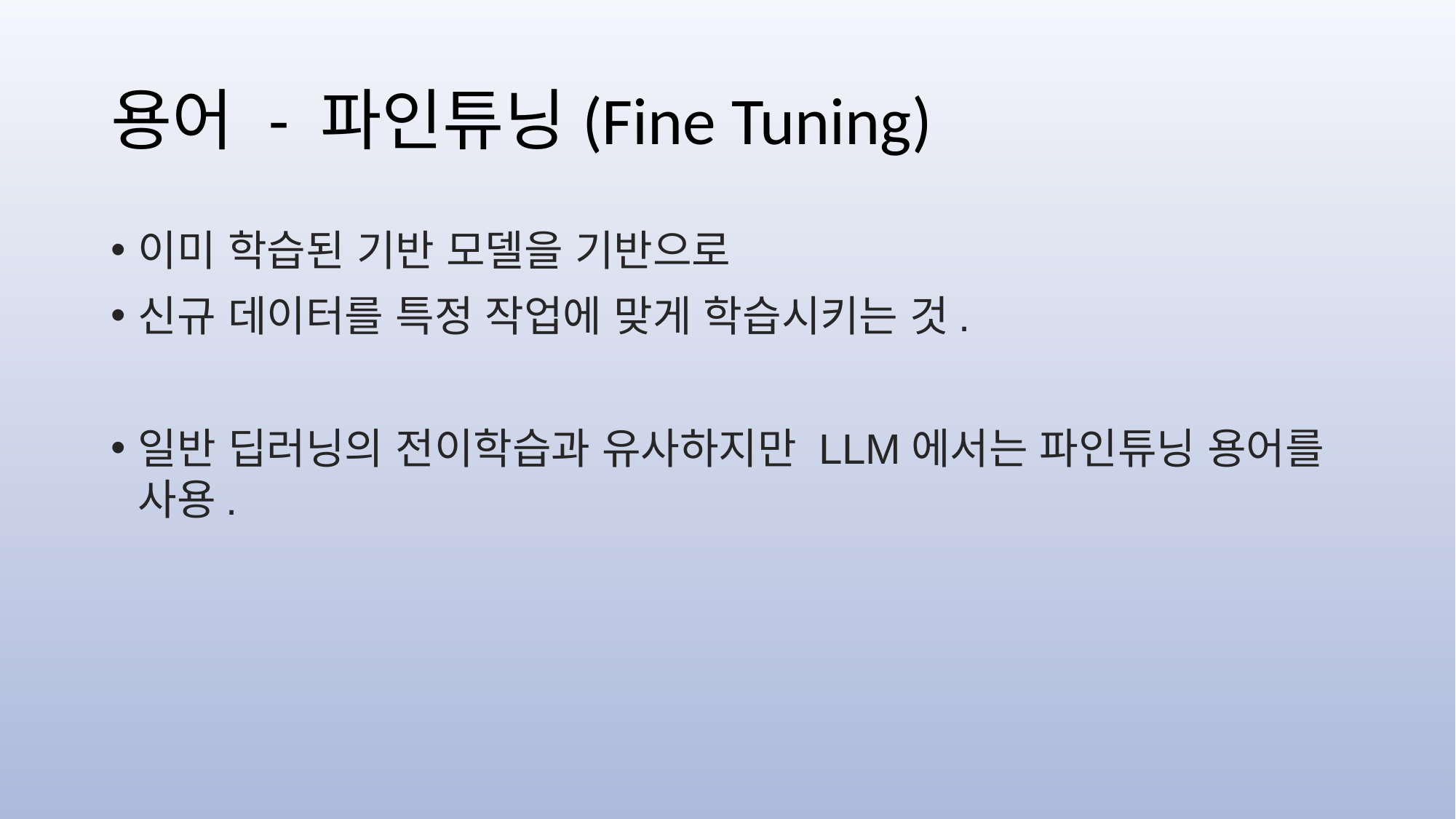

# 용어 - 파인튜닝(Fine Tuning)
이미 학습된 기반 모델을 기반으로
신규 데이터를 특정 작업에 맞게 학습시키는 것.

일반 딥러닝의 전이학습과 유사하지만 LLM에서는 파인튜닝 용어를 사용.